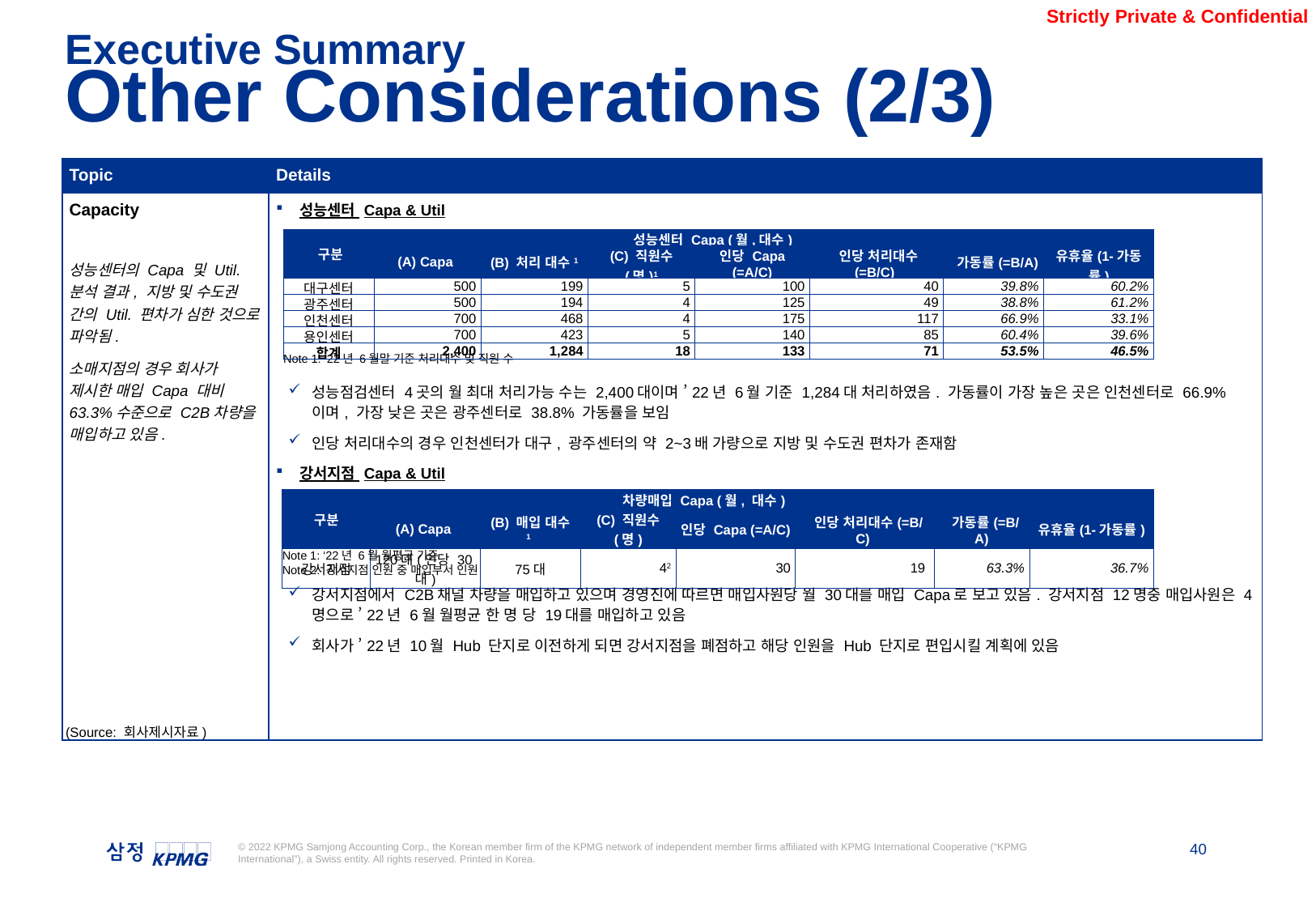

Executive Summary
Other Considerations (2/3)
| Topic | Details |
| --- | --- |
| Capacity 성능센터의 Capa 및 Util. 분석 결과, 지방 및 수도권 간의 Util. 편차가 심한 것으로 파악됨. 소매지점의 경우 회사가 제시한 매입 Capa 대비 63.3%수준으로 C2B차량을 매입하고 있음. | 성능센터 Capa & Util 성능점검센터 4곳의 월 최대 처리가능 수는 2,400대이며 ’22년 6월 기준 1,284대 처리하였음. 가동률이 가장 높은 곳은 인천센터로 66.9%이며, 가장 낮은 곳은 광주센터로 38.8% 가동률을 보임 인당 처리대수의 경우 인천센터가 대구, 광주센터의 약 2~3배 가량으로 지방 및 수도권 편차가 존재함 강서지점 Capa & Util 강서지점에서 C2B채널 차량을 매입하고 있으며 경영진에 따르면 매입사원당 월 30대를 매입 Capa로 보고 있음. 강서지점 12명중 매입사원은 4명으로 ’22년 6월 월평균 한 명 당 19대를 매입하고 있음 회사가 ’22년 10월 Hub 단지로 이전하게 되면 강서지점을 폐점하고 해당 인원을 Hub 단지로 편입시킬 계획에 있음 |
| 구분 | 성능센터 Capa (월,대수) |  |  |  |  |  |  |
| --- | --- | --- | --- | --- | --- | --- | --- |
|  | (A) Capa | (B) 처리 대수1 | (C) 직원수 (명)1 | 인당 Capa (=A/C) | 인당 처리대수(=B/C) | 가동률(=B/A) | 유휴율(1-가동률) |
| 대구센터 | 500 | 199 | 5 | 100 | 40 | 39.8% | 60.2% |
| 광주센터 | 500 | 194 | 4 | 125 | 49 | 38.8% | 61.2% |
| 인천센터 | 700 | 468 | 4 | 175 | 117 | 66.9% | 33.1% |
| 용인센터 | 700 | 423 | 5 | 140 | 85 | 60.4% | 39.6% |
| 합계 | 2,400 | 1,284 | 18 | 133 | 71 | 53.5% | 46.5% |
Note 1: ’22년 6월말 기준 처리대수 및 직원 수
| 구분 | 차량매입 Capa (월, 대수) |  |  |  |  |  |  |
| --- | --- | --- | --- | --- | --- | --- | --- |
|  | (A) Capa | (B) 매입 대수1 | (C) 직원수 (명) | 인당 Capa (=A/C) | 인당 처리대수(=B/C) | 가동률(=B/A) | 유휴율(1-가동률) |
| 강서지점 | 120대(인당 30대) | 75대 | 42 | 30 | 19 | 63.3% | 36.7% |
Note 1: ‘22년 6월 월평균 기준
Note 2: 강서지점 인원 중 매입부서 인원
(Source: 회사제시자료)